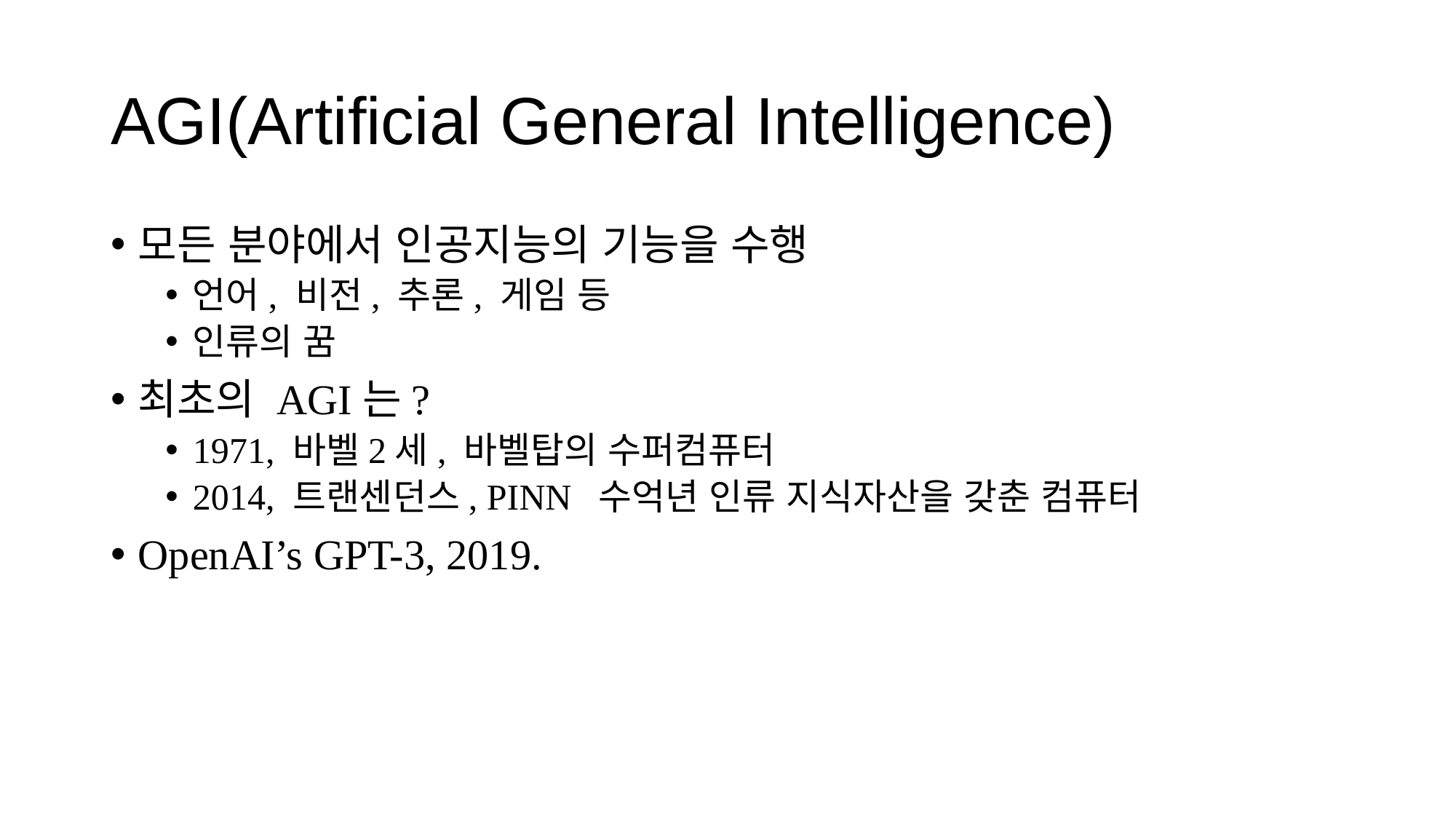

# AGI(Artificial General Intelligence)
모든 분야에서 인공지능의 기능을 수행
언어, 비전, 추론, 게임 등
인류의 꿈
최초의 AGI는?
1971, 바벨2세, 바벨탑의 수퍼컴퓨터
2014, 트랜센던스, PINN  수억년 인류 지식자산을 갖춘 컴퓨터
OpenAI’s GPT-3, 2019.